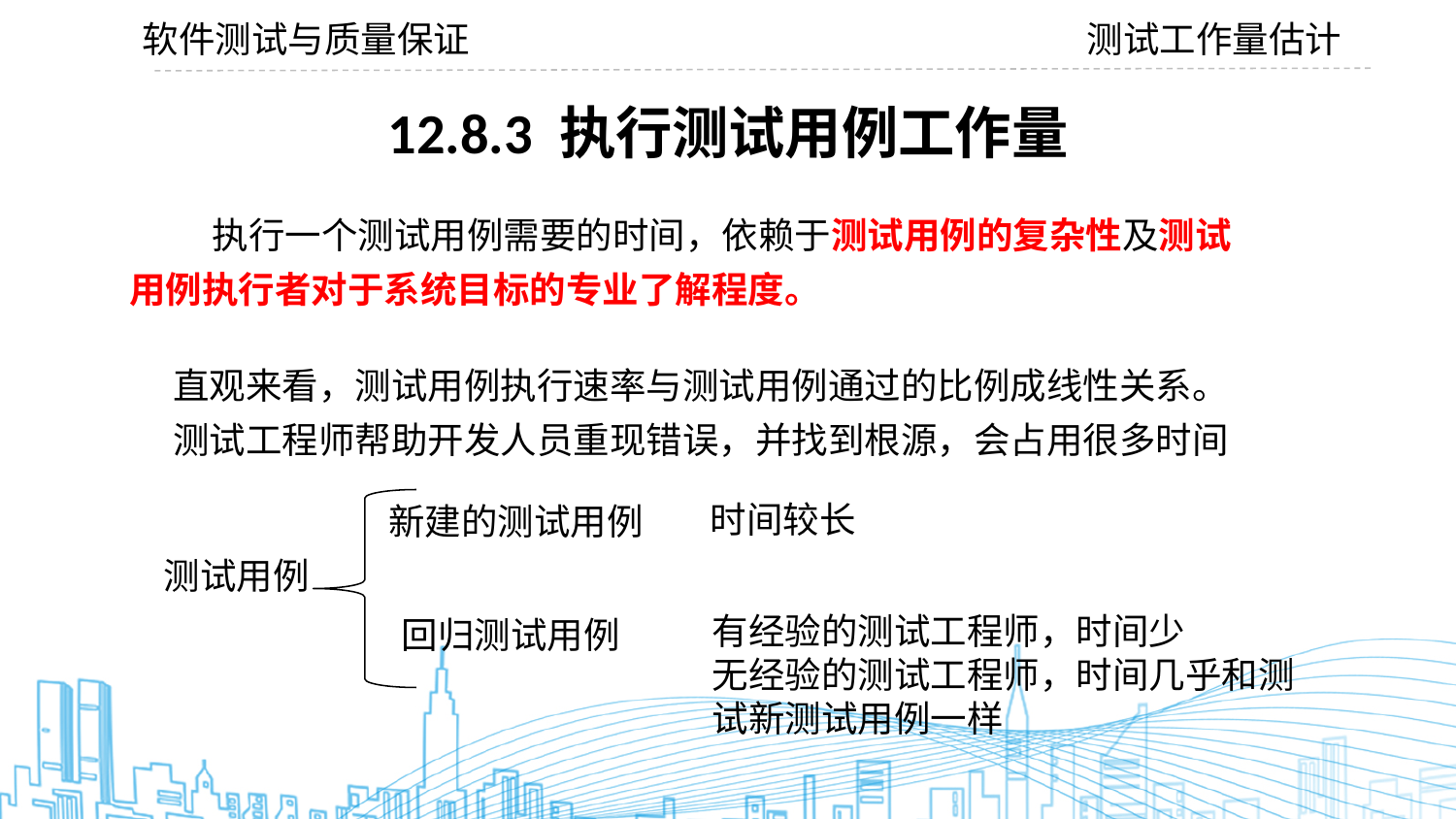

软件测试与质量保证
测试工作量估计
# 12.8.3 执行测试用例工作量
         执行一个测试用例需要的时间，依赖于测试用例的复杂性及测试用例执行者对于系统目标的专业了解程度。
直观来看，测试用例执行速率与测试用例通过的比例成线性关系。
测试工程师帮助开发人员重现错误，并找到根源，会占用很多时间

时间较长
新建的测试用例
测试用例
有经验的测试工程师，时间少
无经验的测试工程师，时间几乎和测试新测试用例一样
回归测试用例